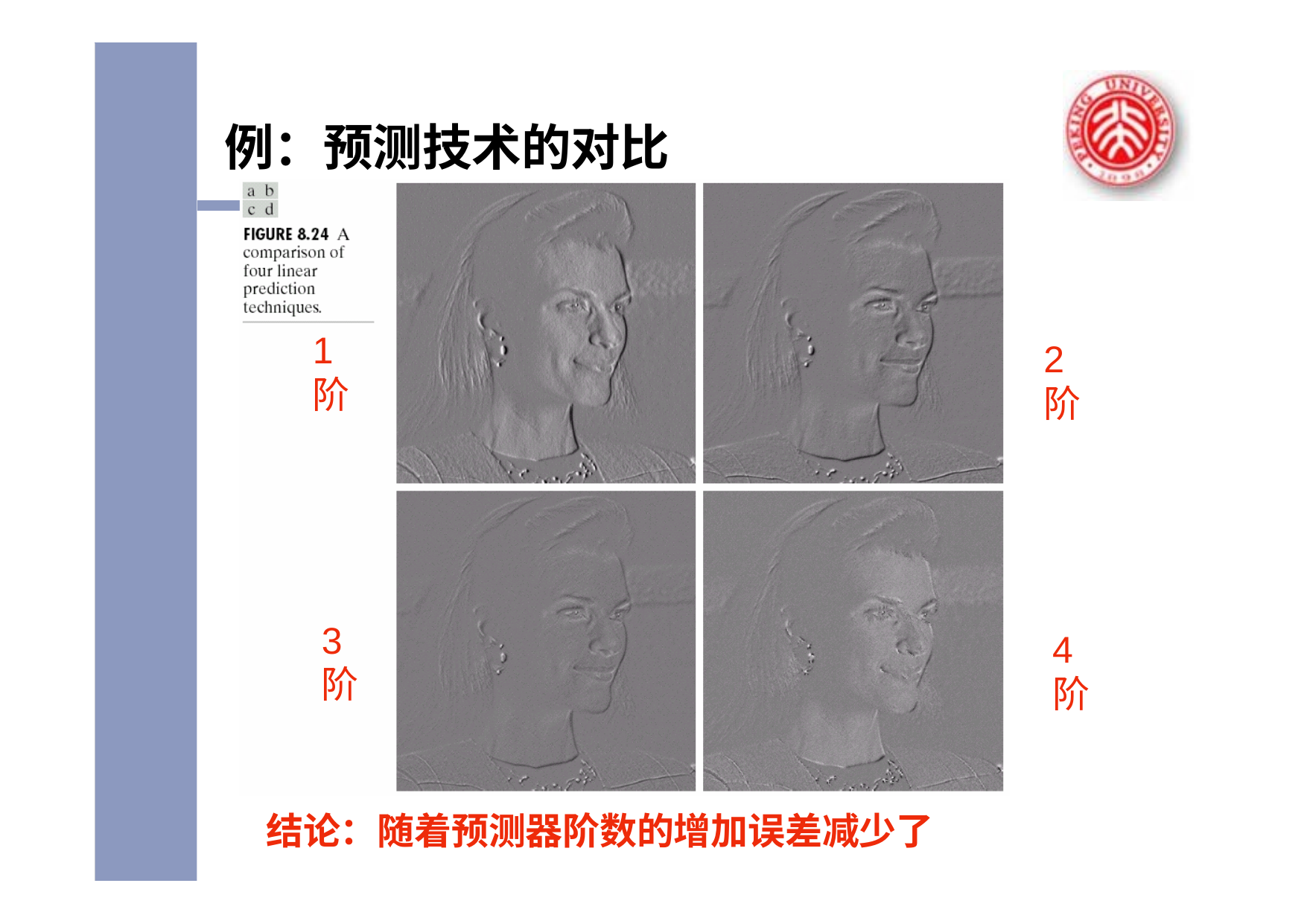

# 例：预测技术的对比

1阶
2阶
3阶
4阶
结论：随着预测器阶数的增加误差减少了